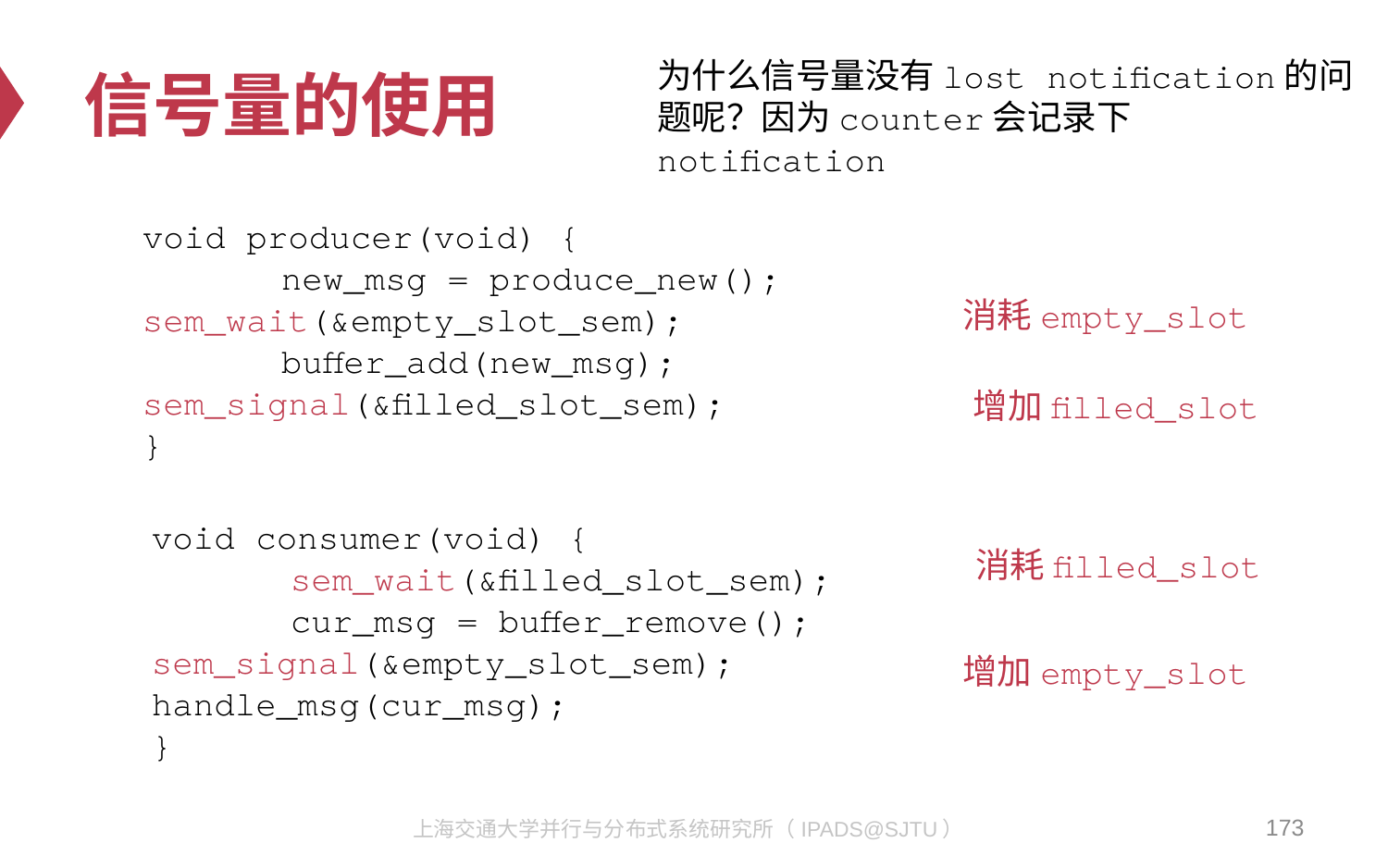

# 信号量的使用
为什么信号量没有lost notification的问题呢？因为counter会记录下notification

void producer(void) {
	new_msg = produce_new(); 	sem_wait(&empty_slot_sem);
	buffer_add(new_msg); 	sem_signal(&filled_slot_sem);
}
消耗empty_slot
增加filled_slot
void consumer(void) {
	sem_wait(&filled_slot_sem);
	cur_msg = buffer_remove(); 	sem_signal(&empty_slot_sem); 	handle_msg(cur_msg);
}
消耗filled_slot
增加empty_slot
173
上海交通大学并行与分布式系统研究所（IPADS@SJTU）